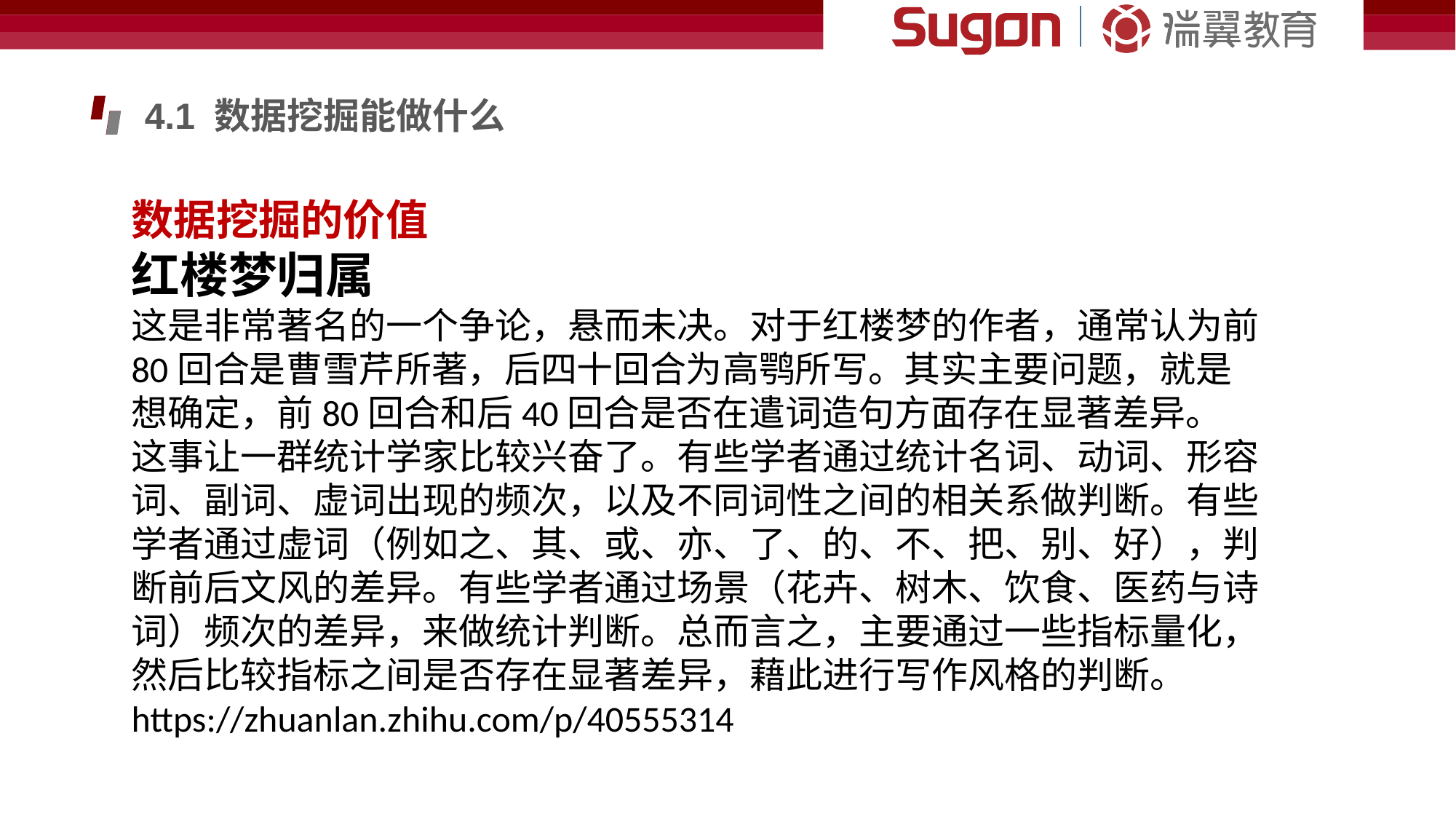

4.1 数据挖掘能做什么

数据挖掘的价值
红楼梦归属
这是非常著名的一个争论，悬而未决。对于红楼梦的作者，通常认为前80回合是曹雪芹所著，后四十回合为高鹗所写。其实主要问题，就是想确定，前80回合和后40回合是否在遣词造句方面存在显著差异。
这事让一群统计学家比较兴奋了。有些学者通过统计名词、动词、形容词、副词、虚词出现的频次，以及不同词性之间的相关系做判断。有些学者通过虚词（例如之、其、或、亦、了、的、不、把、别、好），判断前后文风的差异。有些学者通过场景（花卉、树木、饮食、医药与诗词）频次的差异，来做统计判断。总而言之，主要通过一些指标量化，然后比较指标之间是否存在显著差异，藉此进行写作风格的判断。
https://zhuanlan.zhihu.com/p/40555314